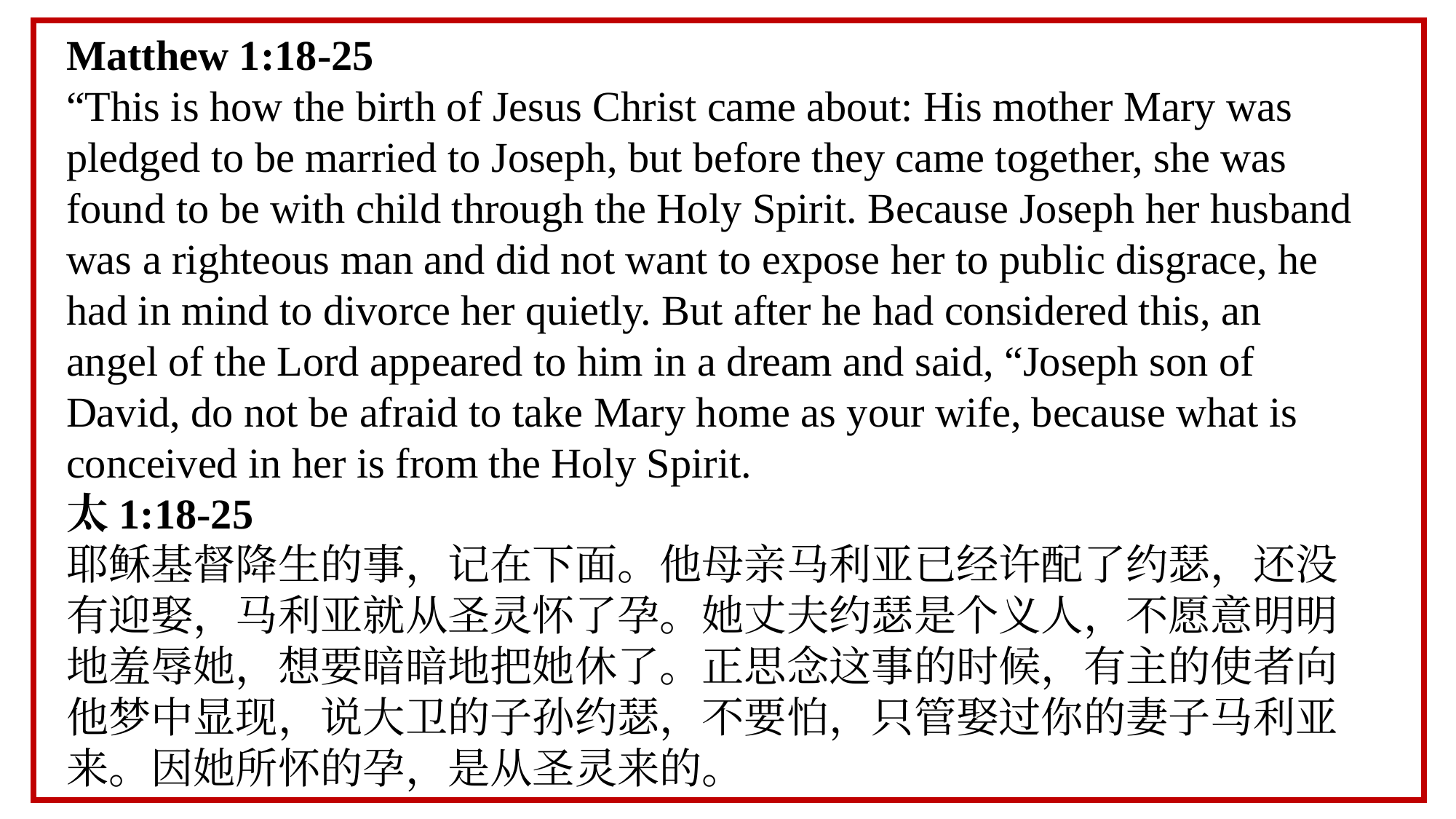

Matthew 1:18-25
“This is how the birth of Jesus Christ came about: His mother Mary was pledged to be married to Joseph, but before they came together, she was found to be with child through the Holy Spirit. Because Joseph her husband was a righteous man and did not want to expose her to public disgrace, he had in mind to divorce her quietly. But after he had considered this, an angel of the Lord appeared to him in a dream and said, “Joseph son of David, do not be afraid to take Mary home as your wife, because what is conceived in her is from the Holy Spirit.
太1:18-25
耶稣基督降生的事，记在下面。他母亲马利亚已经许配了约瑟，还没有迎娶，马利亚就从圣灵怀了孕。她丈夫约瑟是个义人，不愿意明明地羞辱她，想要暗暗地把她休了。正思念这事的时候，有主的使者向他梦中显现，说大卫的子孙约瑟，不要怕，只管娶过你的妻子马利亚来。因她所怀的孕，是从圣灵来的。